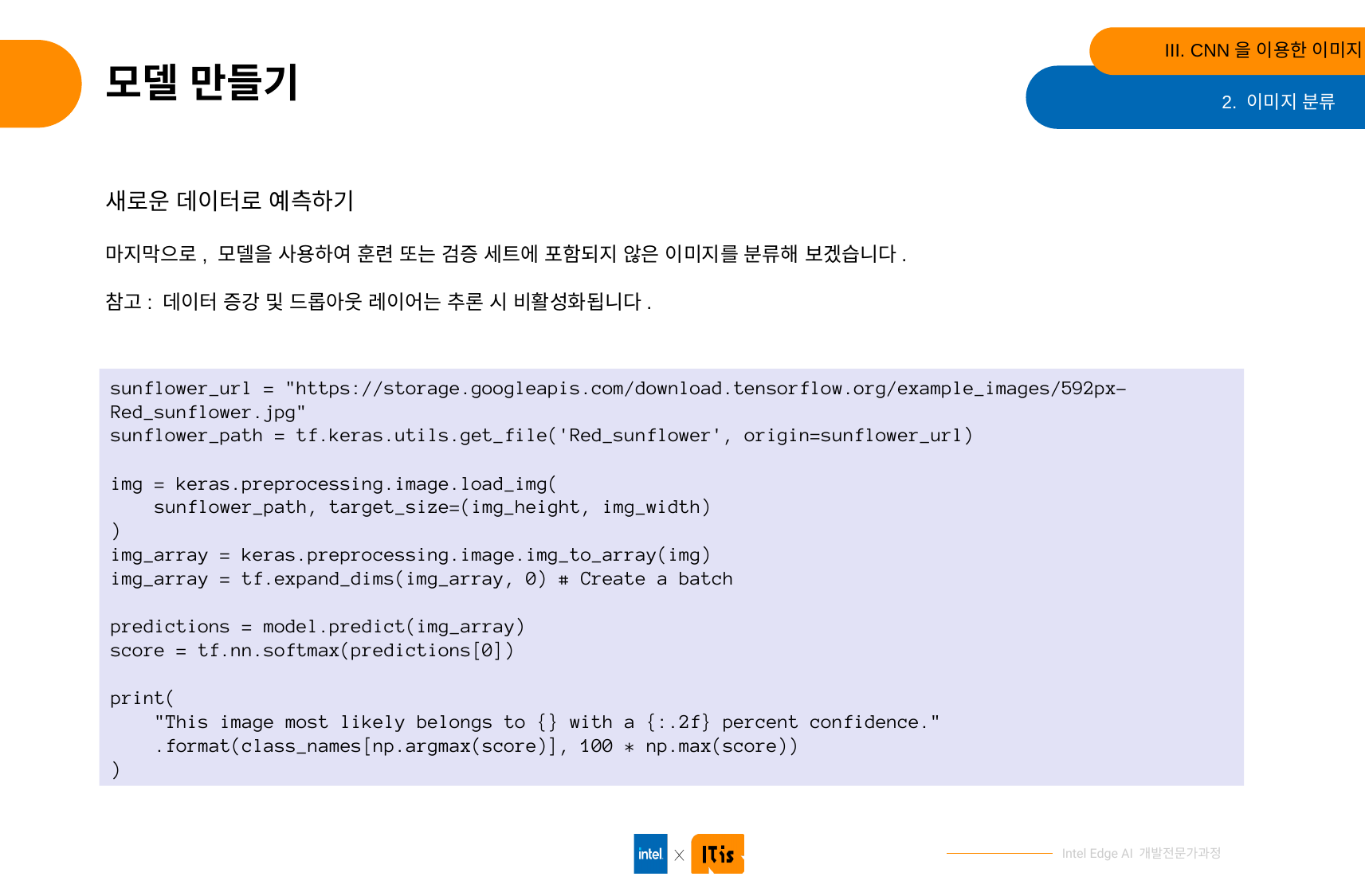

III. CNN을 이용한 이미지 분류
# 모델 만들기
2. 이미지 분류
새로운 데이터로 예측하기

마지막으로, 모델을 사용하여 훈련 또는 검증 세트에 포함되지 않은 이미지를 분류해 보겠습니다.

참고: 데이터 증강 및 드롭아웃 레이어는 추론 시 비활성화됩니다.
sunflower_url = "https://storage.googleapis.com/download.tensorflow.org/example_images/592px-Red_sunflower.jpg"
sunflower_path = tf.keras.utils.get_file('Red_sunflower', origin=sunflower_url)

img = keras.preprocessing.image.load_img(
    sunflower_path, target_size=(img_height, img_width)
)
img_array = keras.preprocessing.image.img_to_array(img)
img_array = tf.expand_dims(img_array, 0) # Create a batch

predictions = model.predict(img_array)
score = tf.nn.softmax(predictions[0])

print(
    "This image most likely belongs to {} with a {:.2f} percent confidence."
    .format(class_names[np.argmax(score)], 100 * np.max(score))
)